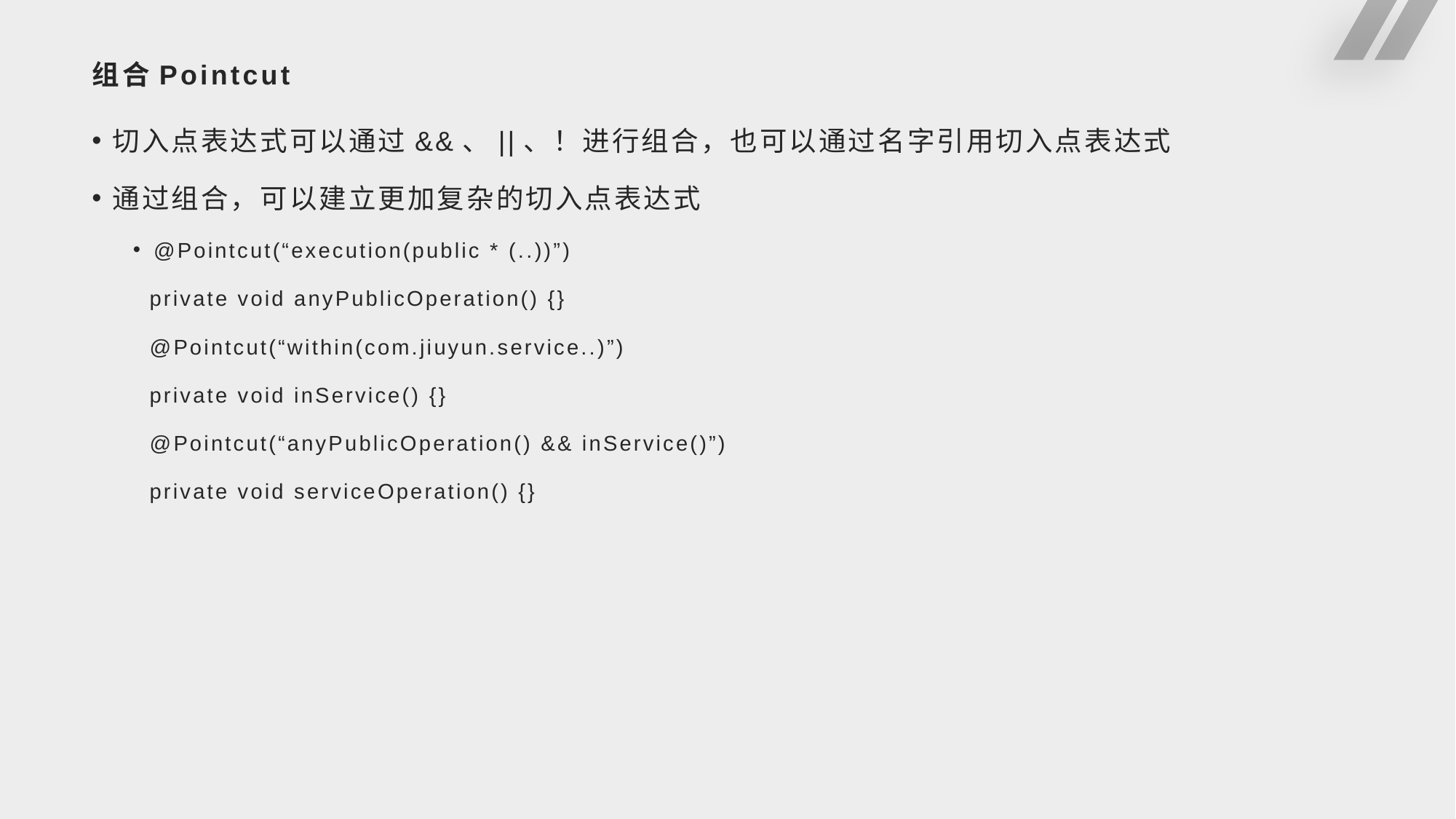

# 组合Pointcut
切入点表达式可以通过&&、||、！进行组合，也可以通过名字引用切入点表达式
通过组合，可以建立更加复杂的切入点表达式
@Pointcut(“execution(public * (..))”)
  private void anyPublicOperation() {}
  @Pointcut(“within(com.jiuyun.service..)”)
  private void inService() {}
  @Pointcut(“anyPublicOperation() && inService()”)
  private void serviceOperation() {}